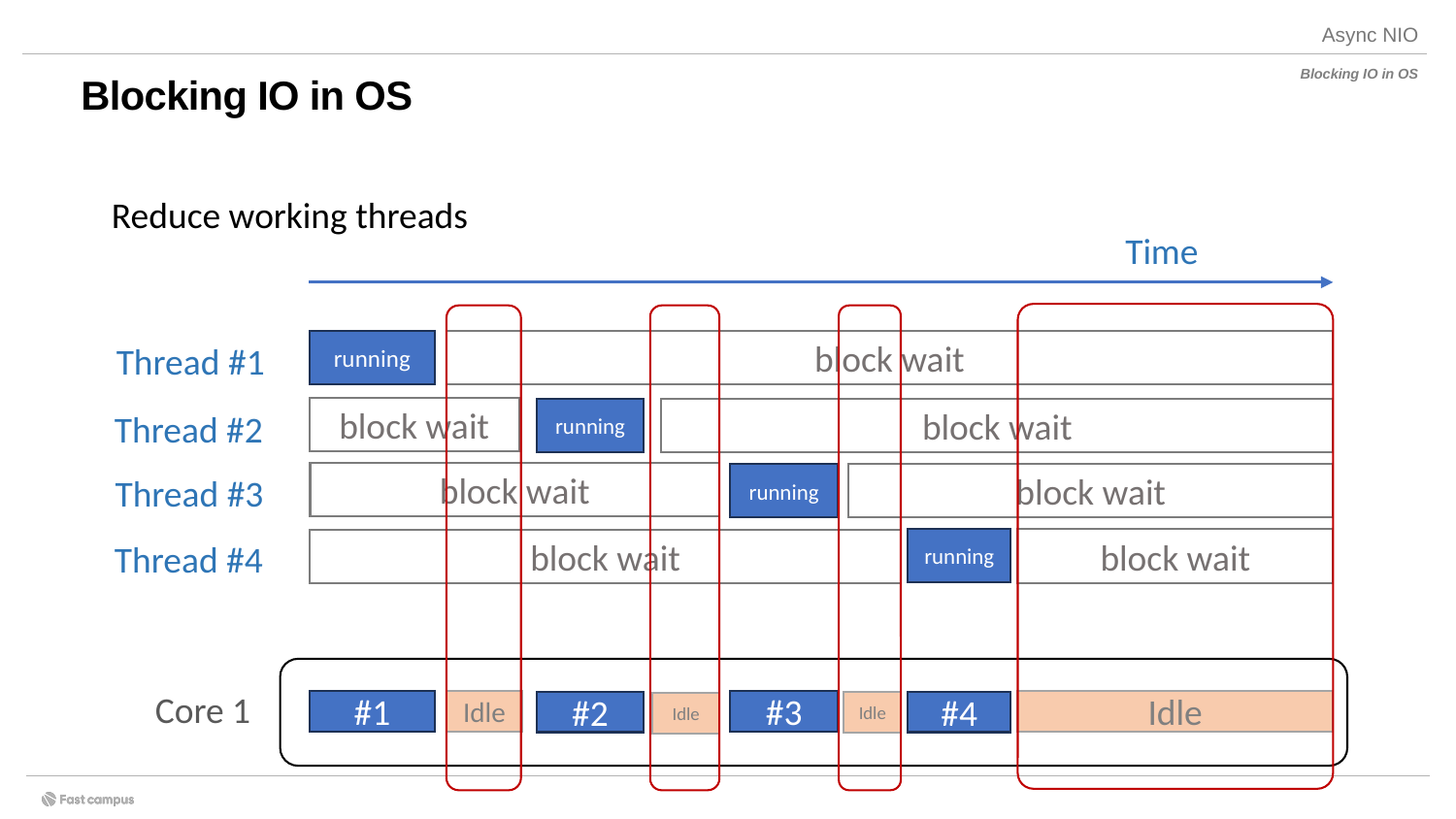

Async NIO
Blocking IO in OS
# Blocking IO in OS
2.
비동기 호출이란 ?

Reduce working threads
Time

running
block wait
Thread #1
block wait
running
block wait
Thread #2
block wait
Thread #3
running
block wait
running
block wait
block wait
Thread #4

Core 1
Idle
#1
Idle
#3
#2
#4
Idle
Idle